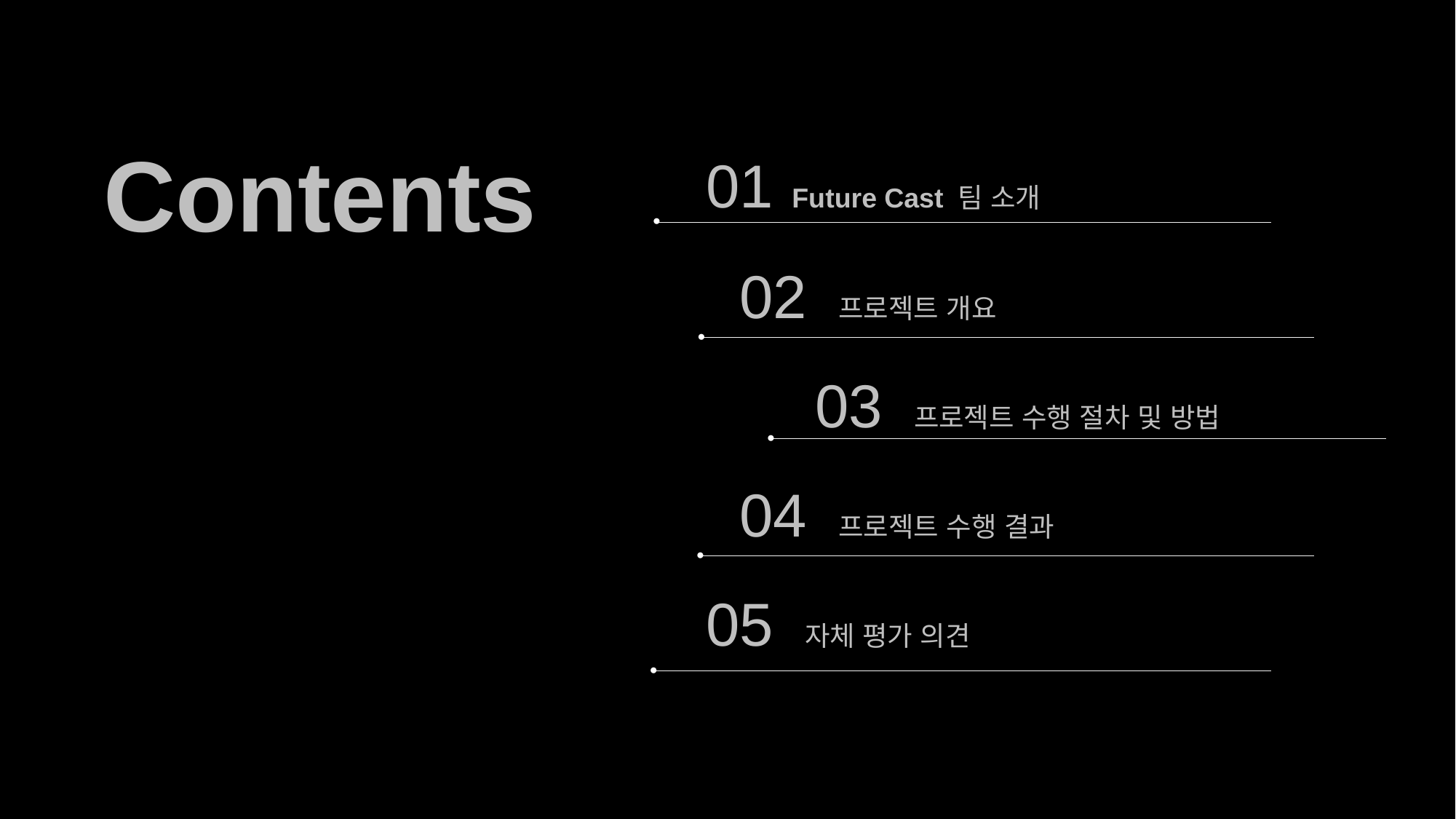

01 Future Cast 팀 소개
  02 프로젝트 개요
	03 프로젝트 수행 절차 및 방법
  04 프로젝트 수행 결과
05 자체 평가 의견
Contents
●
●
●
●
●